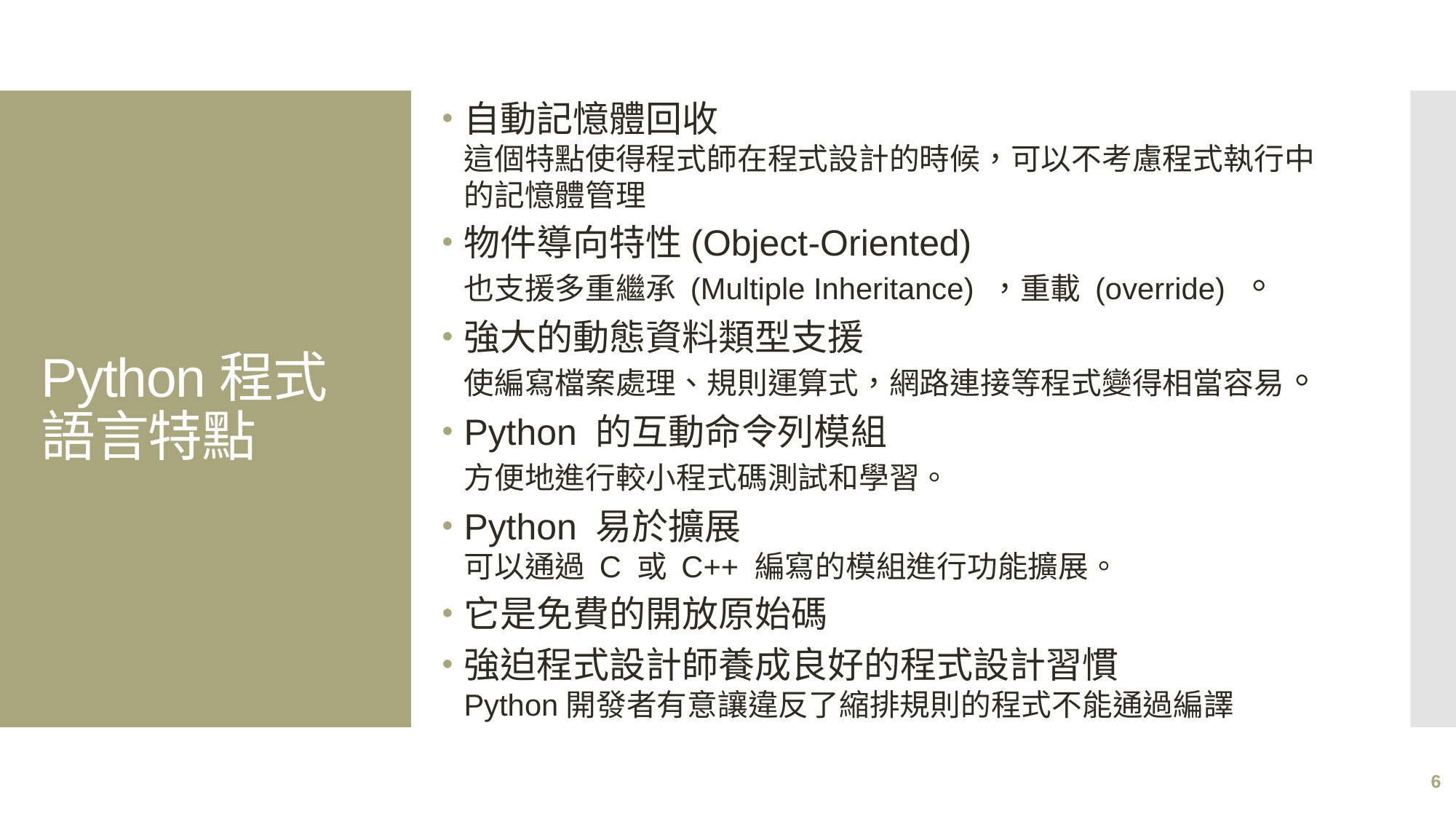

自動記憶體回收
這個特點使得程式師在程式設計的時候，可以不考慮程式執行中的記憶體管理
物件導向特性(Object-Oriented)
也支援多重繼承 (Multiple Inheritance) ，重載 (override) 。
強大的動態資料類型支援
使編寫檔案處理、規則運算式，網路連接等程式變得相當容易。
Python 的互動命令列模組
方便地進行較小程式碼測試和學習。
Python 易於擴展
可以通過 C 或 C++ 編寫的模組進行功能擴展。
它是免費的開放原始碼
強迫程式設計師養成良好的程式設計習慣
Python開發者有意讓違反了縮排規則的程式不能通過編譯
# Python程式語言特點
6